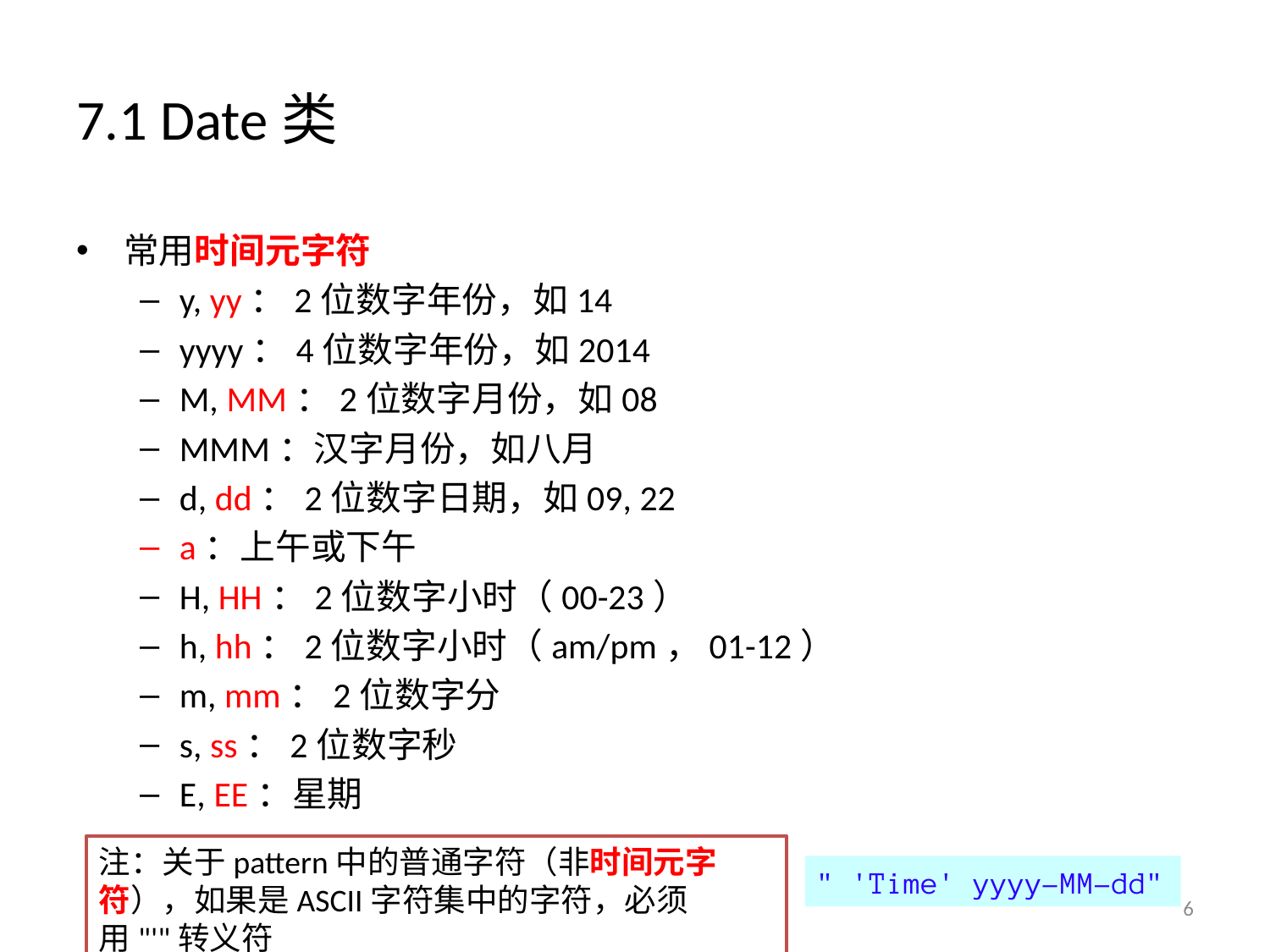

# 7.1 Date类
常用时间元字符
y, yy：2位数字年份，如14
yyyy：4位数字年份，如2014
M, MM：2位数字月份，如08
MMM：汉字月份，如八月
d, dd：2位数字日期，如09, 22
a：上午或下午
H, HH：2位数字小时（00-23）
h, hh：2位数字小时（am/pm，01-12）
m, mm：2位数字分
s, ss：2位数字秒
E, EE：星期
注：关于pattern中的普通字符（非时间元字符），如果是ASCII字符集中的字符，必须用"'"转义符
" 'Time' yyyy-MM-dd"
6